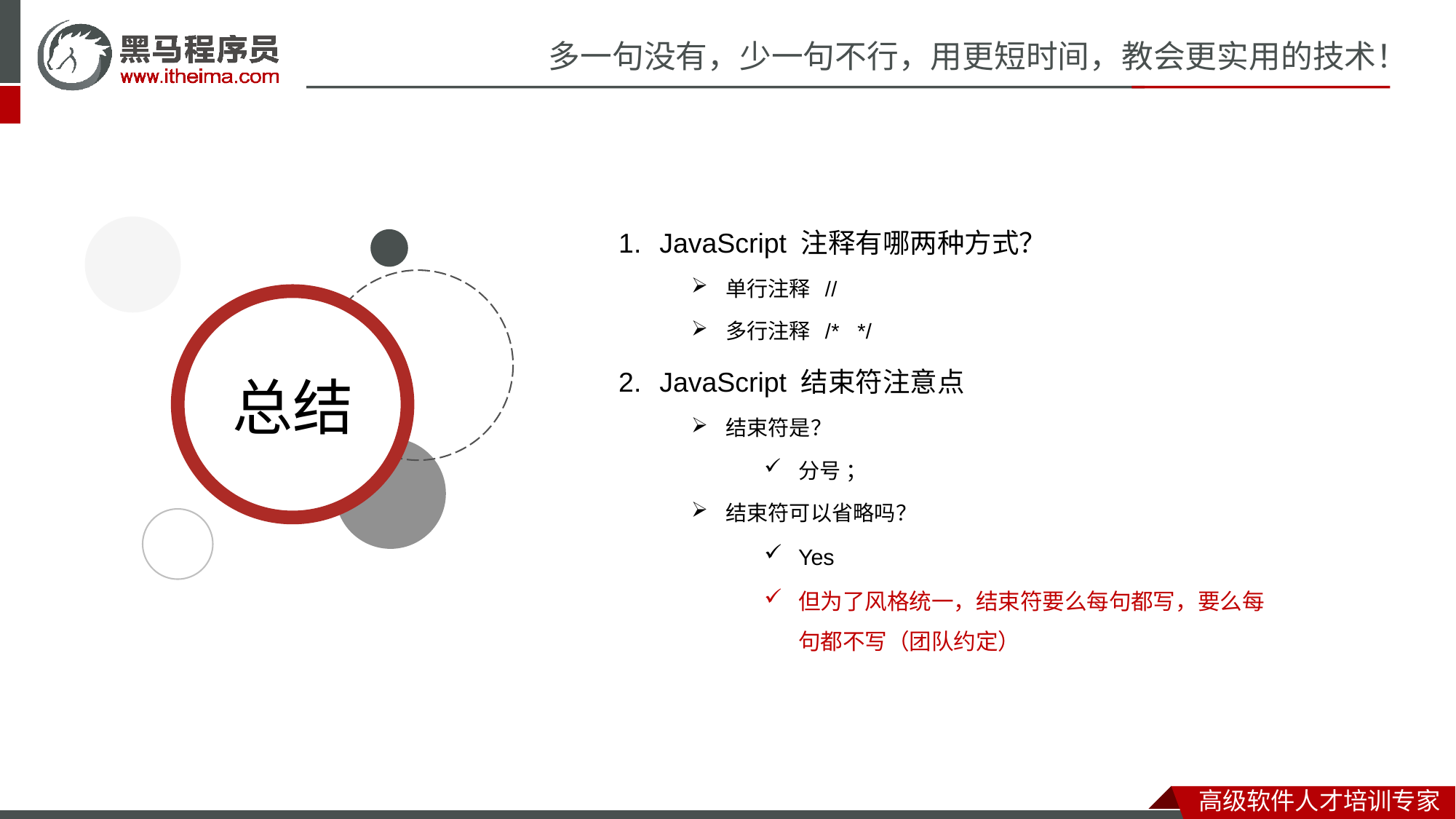

JavaScript 注释有哪两种方式？
单行注释  //
多行注释  /*   */
JavaScript 结束符注意点
结束符是？
分号 ；
结束符可以省略吗？
Yes
但为了风格统一，结束符要么每句都写，要么每句都不写（团队约定）